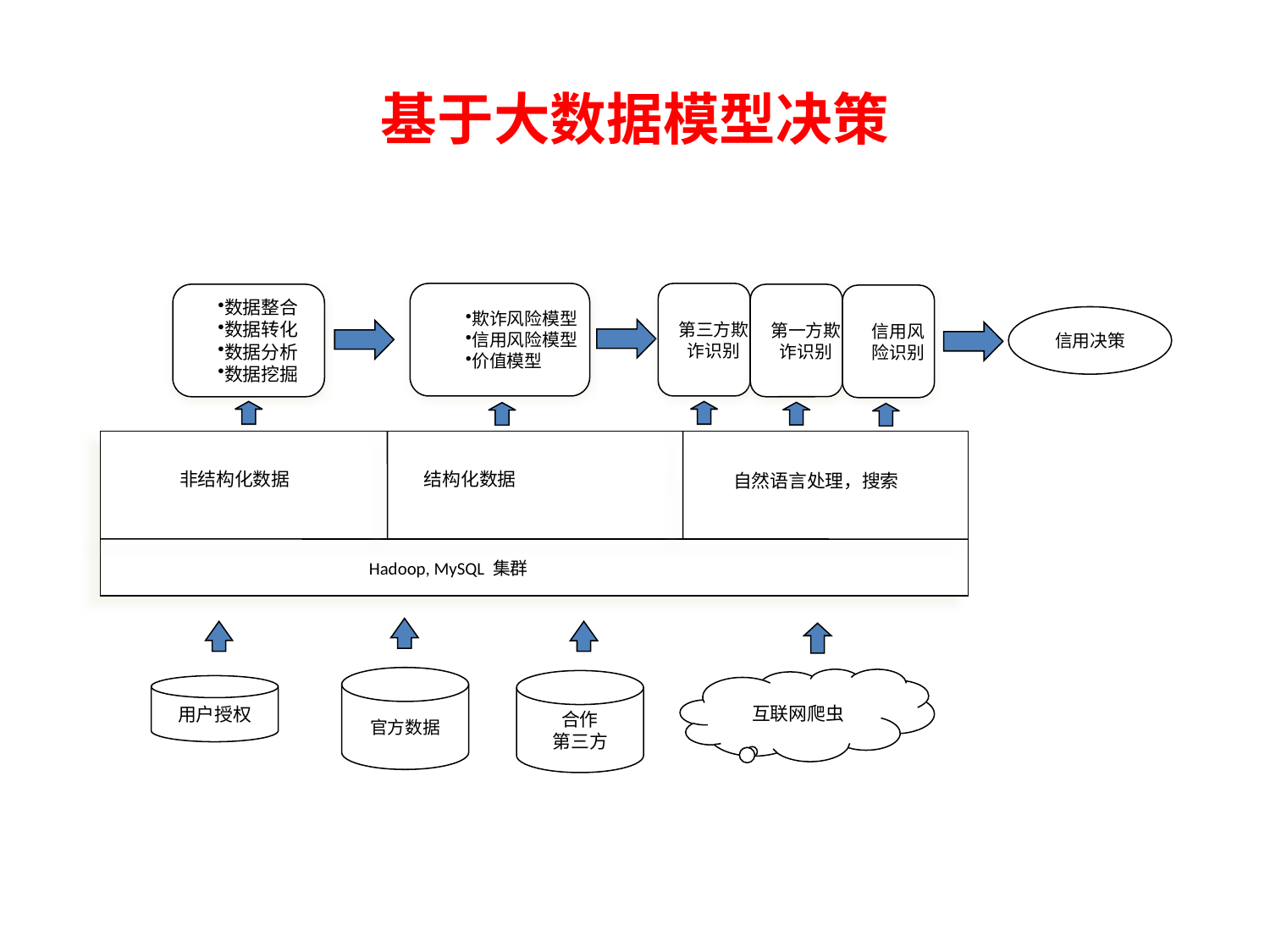

# 基于大数据模型决策
欺诈风险模型
信用风险模型
价值模型
第三方欺
诈识别
数据整合
数据转化
数据分析
数据挖掘
第一方欺
诈识别
信用风
险识别
信用决策

非结构化数据
结构化数据
自然语言处理，搜索
Hadoop, MySQL 集群

官方数据
互联网爬虫
合作
第三方
用户授权